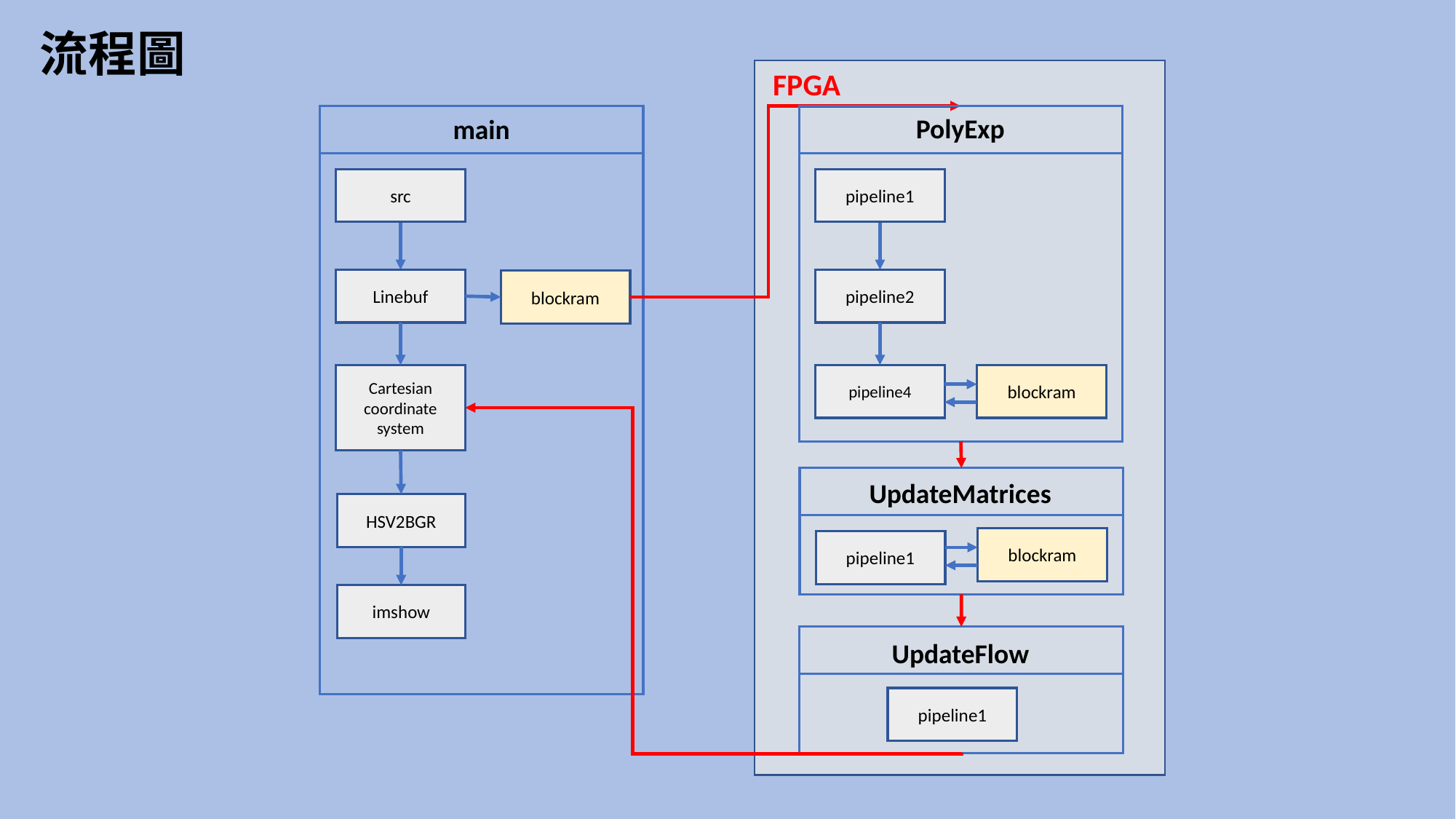

流程圖
FPGA

main
src
Linebuf
blockram
Cartesian coordinate system
HSV2BGR
imshow

PolyExp
pipeline1
pipeline2
blockram
pipeline4

UpdateMatrices
blockram
pipeline1

UpdateFlow
pipeline1